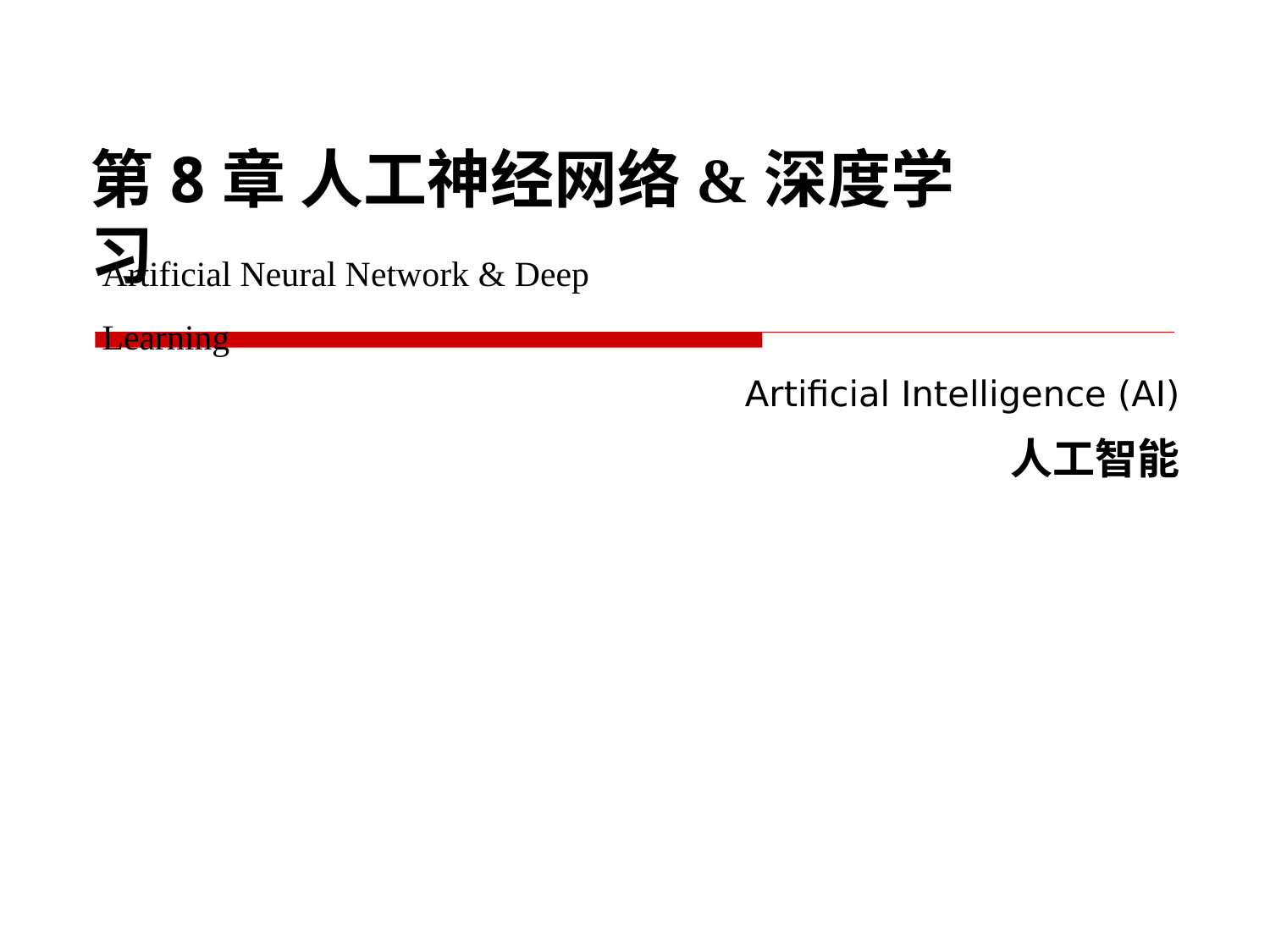

第8章 人工神经网络&深度学习
# Artificial Neural Network & Deep Learning
  Artificial Intelligence (AI)
                         人工智能